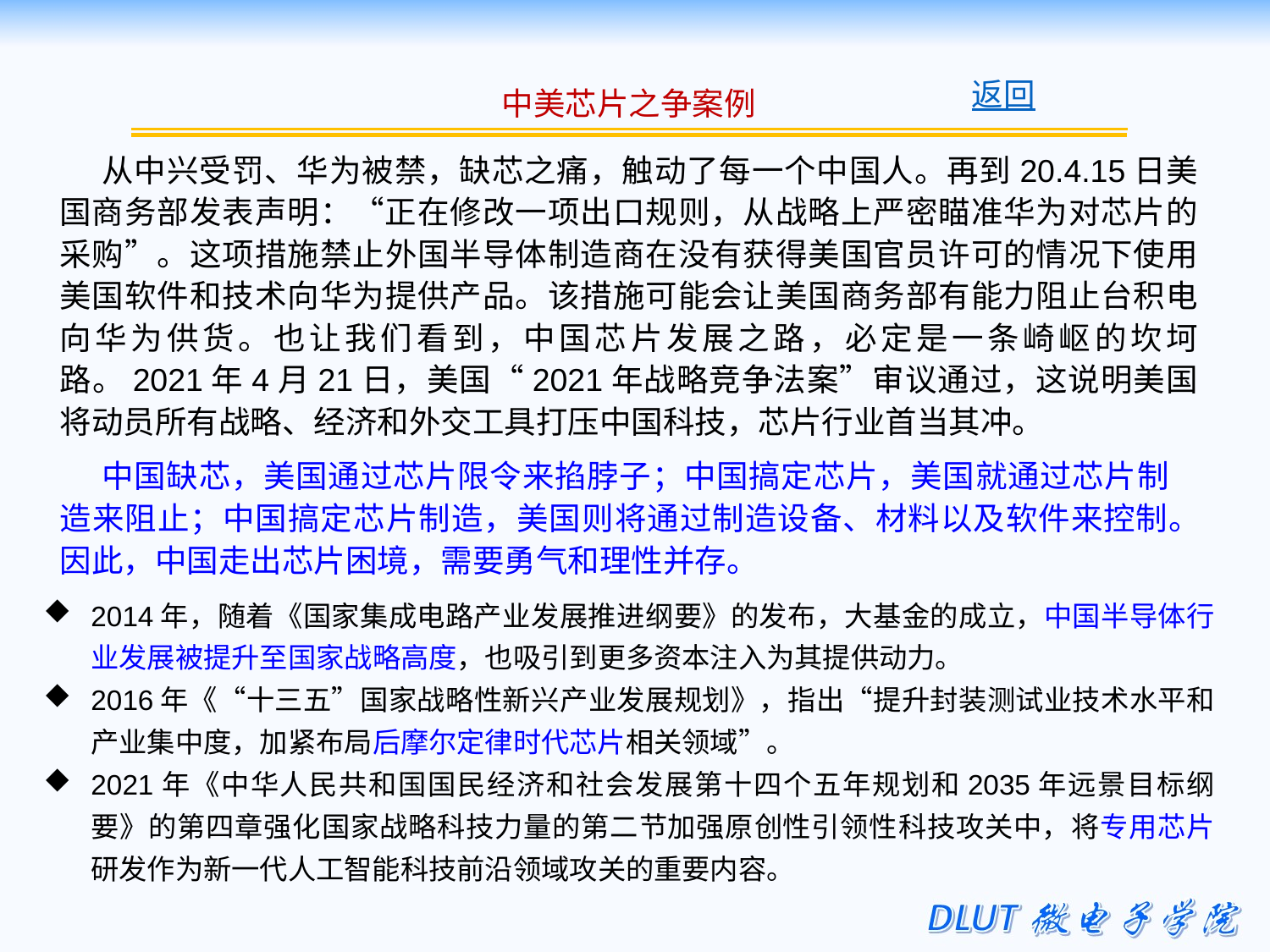

返回
中美芯片之争案例
从中兴受罚、华为被禁，缺芯之痛，触动了每一个中国人。再到20.4.15日美国商务部发表声明：“正在修改一项出口规则，从战略上严密瞄准华为对芯片的采购”。这项措施禁止外国半导体制造商在没有获得美国官员许可的情况下使用美国软件和技术向华为提供产品。该措施可能会让美国商务部有能力阻止台积电向华为供货。也让我们看到，中国芯片发展之路，必定是一条崎岖的坎坷路。2021年4月21日，美国“2021年战略竞争法案”审议通过，这说明美国将动员所有战略、经济和外交工具打压中国科技，芯片行业首当其冲。
中国缺芯，美国通过芯片限令来掐脖子；中国搞定芯片，美国就通过芯片制造来阻止；中国搞定芯片制造，美国则将通过制造设备、材料以及软件来控制。因此，中国走出芯片困境，需要勇气和理性并存。
2014年，随着《国家集成电路产业发展推进纲要》的发布，大基金的成立，中国半导体行业发展被提升至国家战略高度，也吸引到更多资本注入为其提供动力。
2016年《“十三五”国家战略性新兴产业发展规划》，指出“提升封装测试业技术水平和产业集中度，加紧布局后摩尔定律时代芯片相关领域”。
2021年《中华人民共和国国民经济和社会发展第十四个五年规划和2035年远景目标纲要》的第四章强化国家战略科技力量的第二节加强原创性引领性科技攻关中，将专用芯片研发作为新一代人工智能科技前沿领域攻关的重要内容。